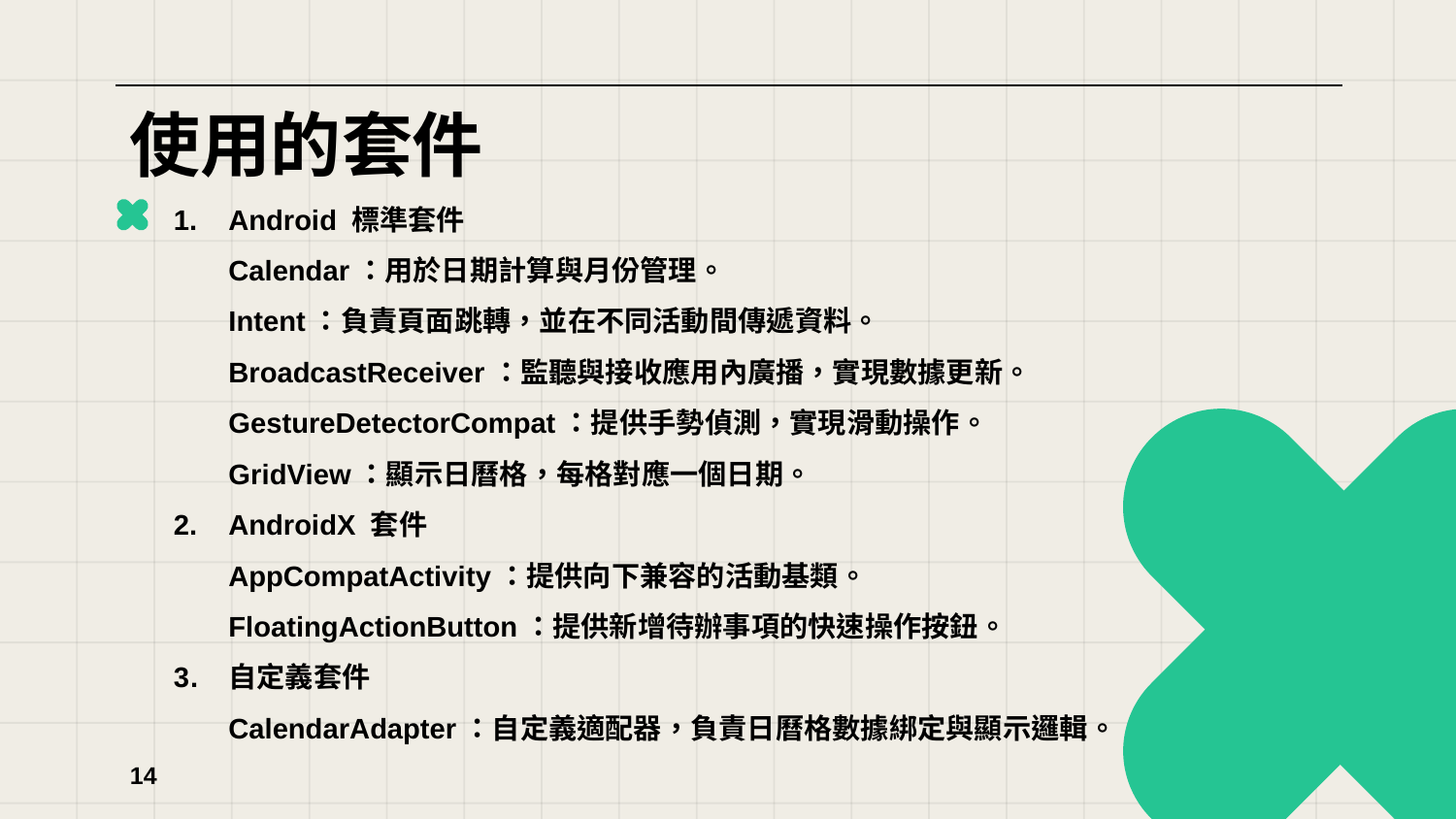

# 使用的套件
Android 標準套件
Calendar：用於日期計算與月份管理。
Intent：負責頁面跳轉，並在不同活動間傳遞資料。
BroadcastReceiver：監聽與接收應用內廣播，實現數據更新。
GestureDetectorCompat：提供手勢偵測，實現滑動操作。
GridView：顯示日曆格，每格對應一個日期。
AndroidX 套件
AppCompatActivity：提供向下兼容的活動基類。
FloatingActionButton：提供新增待辦事項的快速操作按鈕。
自定義套件
CalendarAdapter：自定義適配器，負責日曆格數據綁定與顯示邏輯。

14